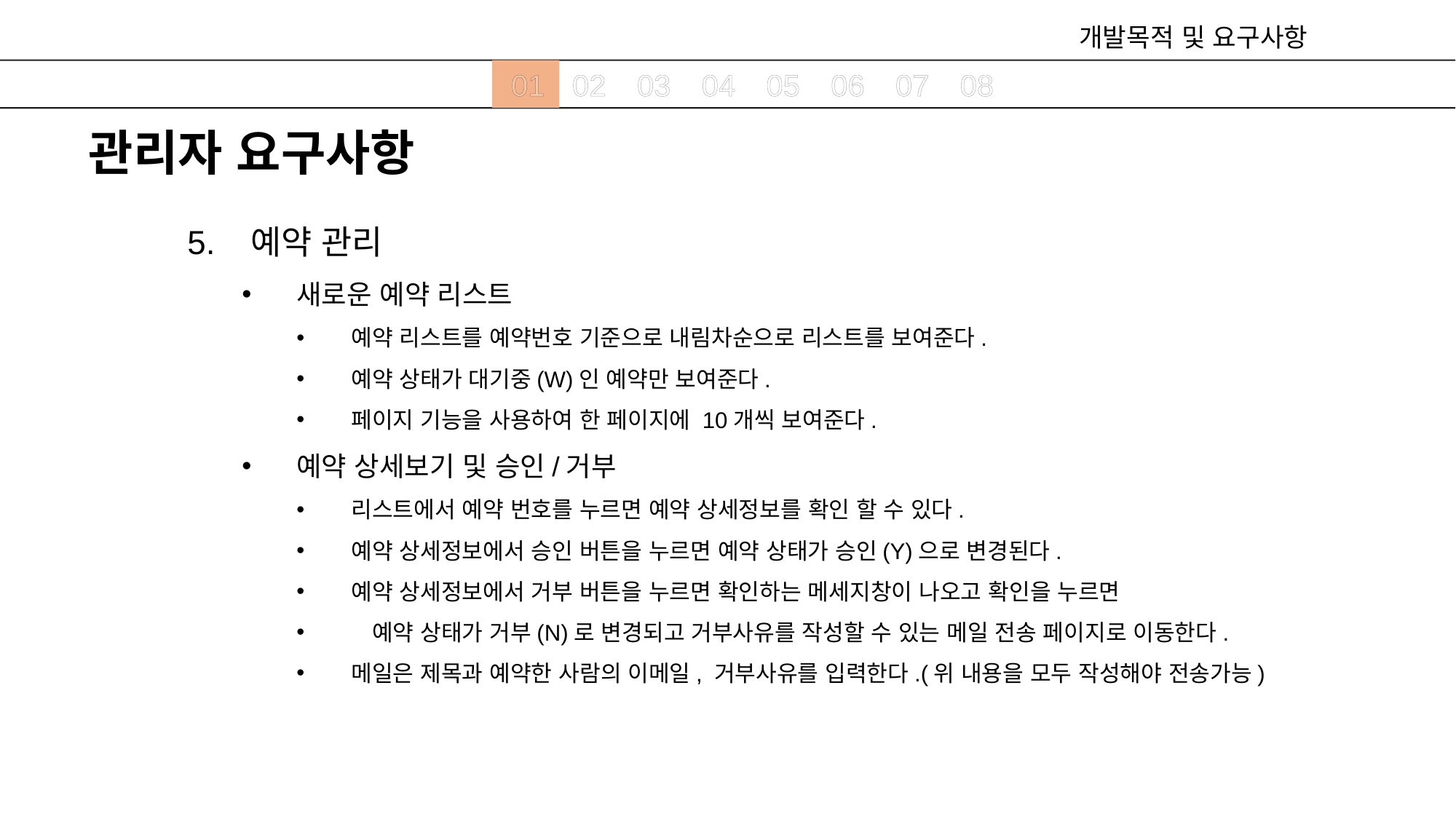

개발목적 및 요구사항

01
02
03
04
05
06
07
08
관리자 요구사항
5.   예약 관리
새로운 예약 리스트
예약 리스트를 예약번호 기준으로 내림차순으로 리스트를 보여준다.
예약 상태가 대기중(W)인 예약만 보여준다.
페이지 기능을 사용하여 한 페이지에 10개씩 보여준다.
예약 상세보기 및 승인/거부
리스트에서 예약 번호를 누르면 예약 상세정보를 확인 할 수 있다.
예약 상세정보에서 승인 버튼을 누르면 예약 상태가 승인(Y)으로 변경된다.
예약 상세정보에서 거부 버튼을 누르면 확인하는 메세지창이 나오고 확인을 누르면
       예약 상태가 거부(N)로 변경되고 거부사유를 작성할 수 있는 메일 전송 페이지로 이동한다.
메일은 제목과 예약한 사람의 이메일, 거부사유를 입력한다.(위 내용을 모두 작성해야 전송가능)